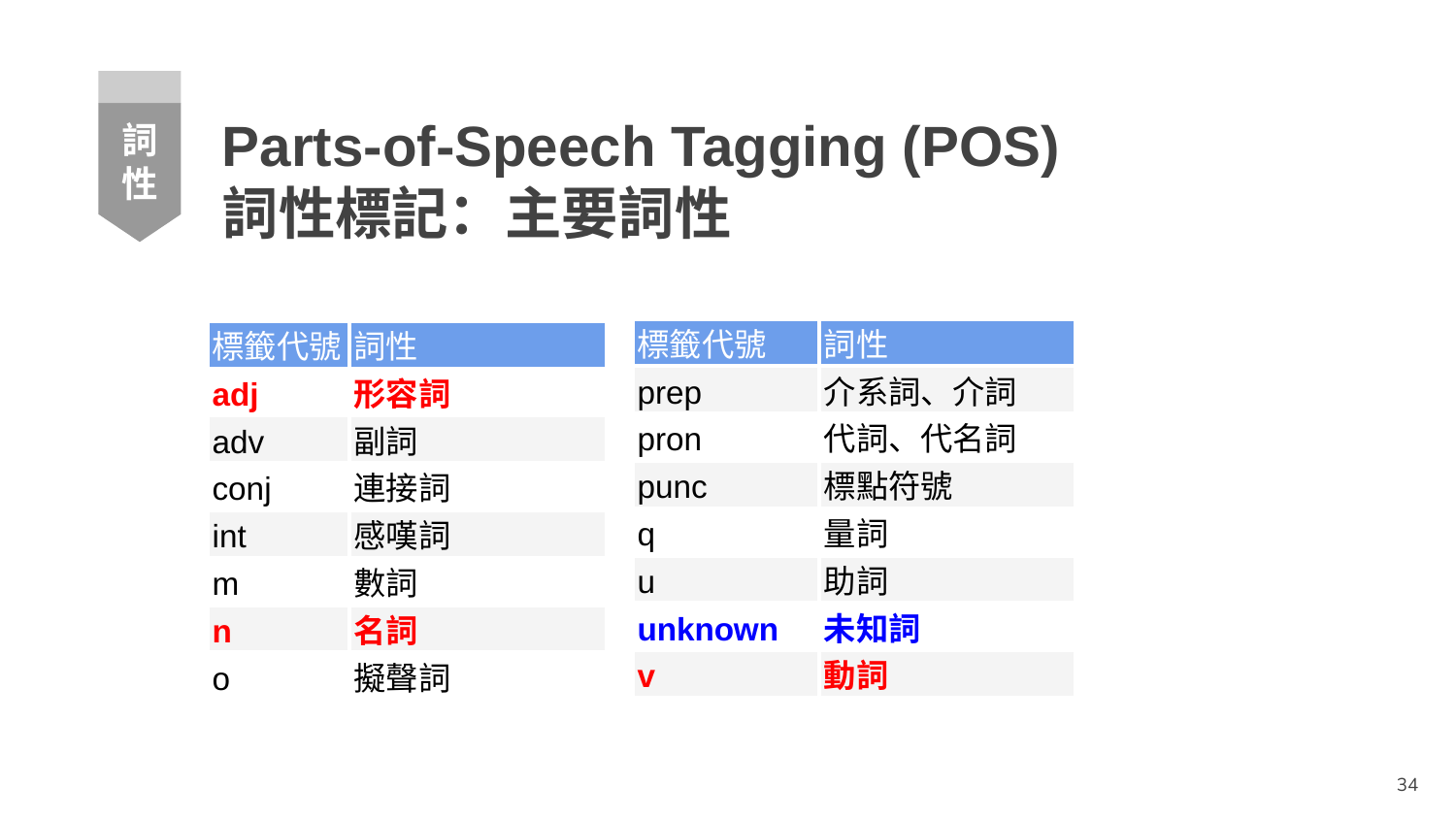

# Parts-of-Speech Tagging (POS)
詞性標記：主要詞性
詞性

| 標籤代號 | 詞性 |
| --- | --- |
| prep | 介系詞、介詞 |
| pron | 代詞、代名詞 |
| punc | 標點符號 |
| q | 量詞 |
| u | 助詞 |
| unknown | 未知詞 |
| v | 動詞 |
| 標籤代號 | 詞性 |
| --- | --- |
| adj | 形容詞 |
| adv | 副詞 |
| conj | 連接詞 |
| int | 感嘆詞 |
| m | 數詞 |
| n | 名詞 |
| o | 擬聲詞 |
34